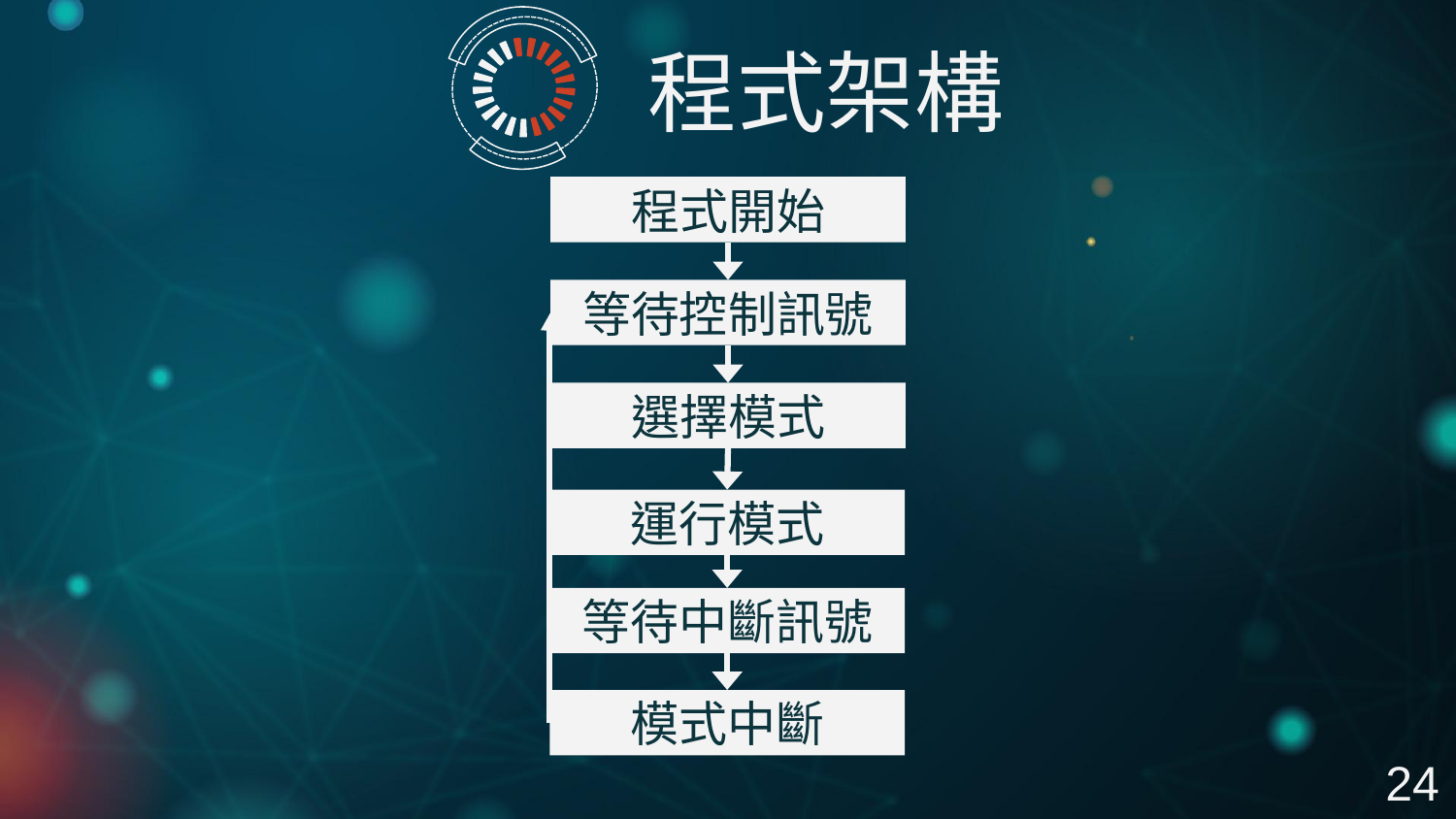

程式架構

程式開始
等待控制訊號
選擇模式
運行模式
等待中斷訊號
模式中斷